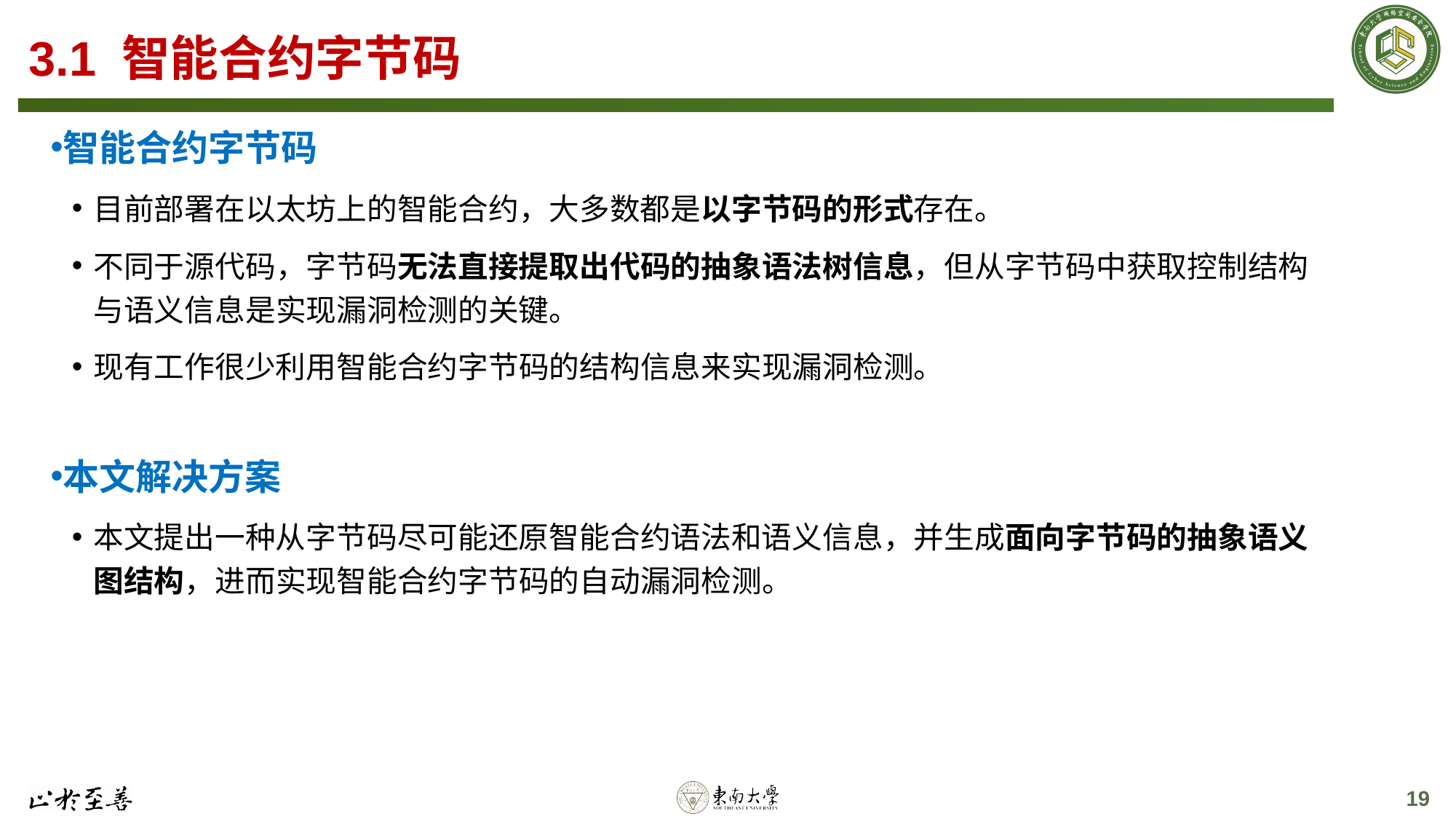

# 3.1 智能合约字节码
智能合约字节码
目前部署在以太坊上的智能合约，大多数都是以字节码的形式存在。
不同于源代码，字节码无法直接提取出代码的抽象语法树信息，但从字节码中获取控制结构与语义信息是实现漏洞检测的关键。
现有工作很少利用智能合约字节码的结构信息来实现漏洞检测。

本文解决方案
本文提出一种从字节码尽可能还原智能合约语法和语义信息，并生成面向字节码的抽象语义图结构，进而实现智能合约字节码的自动漏洞检测。